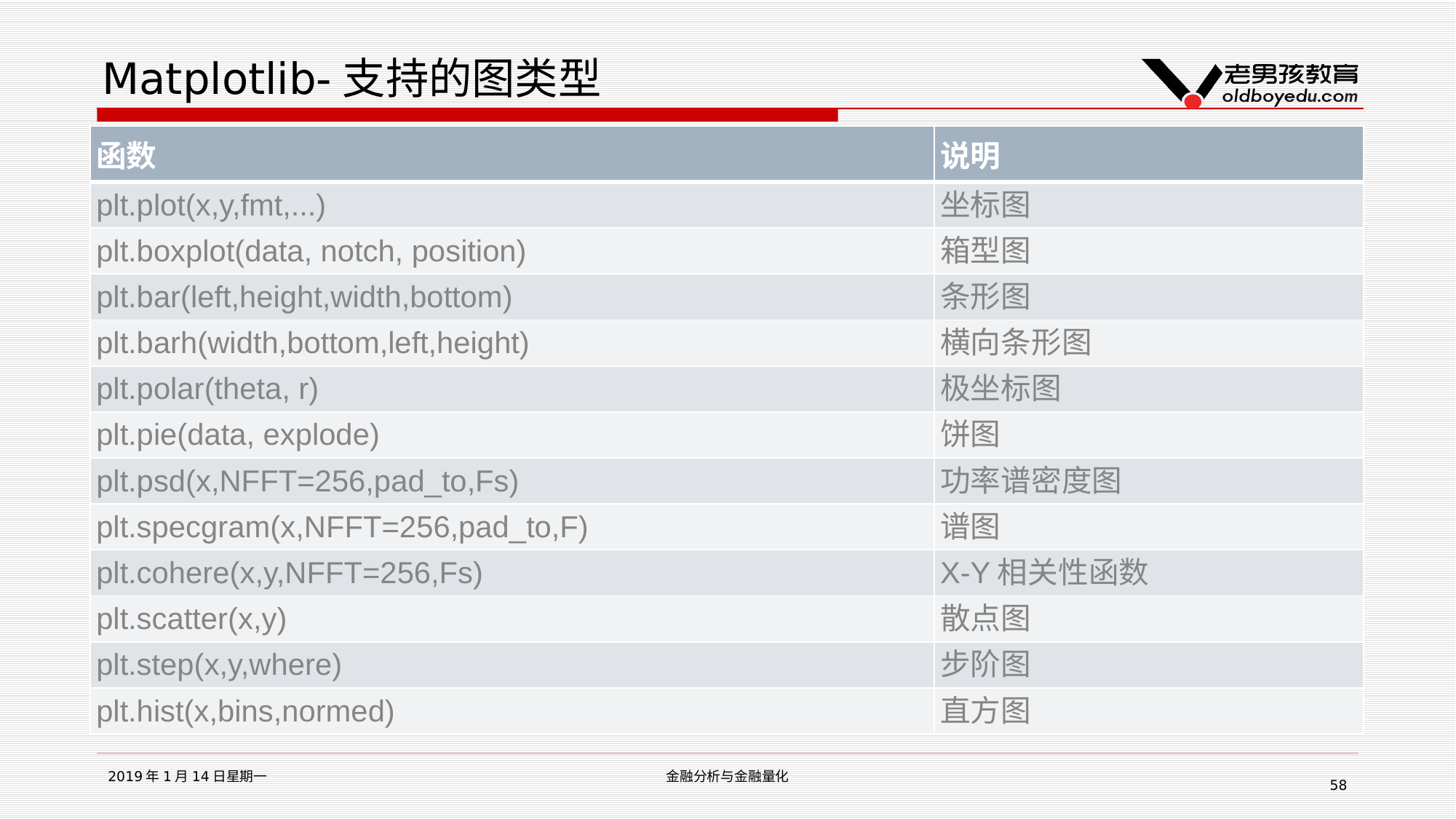

# Matplotlib-支持的图类型
| 函数 | 说明 |
| --- | --- |
| plt.plot(x,y,fmt,...) | 坐标图 |
| plt.boxplot(data, notch, position) | 箱型图 |
| plt.bar(left,height,width,bottom) | 条形图 |
| plt.barh(width,bottom,left,height) | 横向条形图 |
| plt.polar(theta, r) | 极坐标图 |
| plt.pie(data, explode) | 饼图 |
| plt.psd(x,NFFT=256,pad\_to,Fs) | 功率谱密度图 |
| plt.specgram(x,NFFT=256,pad\_to,F) | 谱图 |
| plt.cohere(x,y,NFFT=256,Fs) | X-Y相关性函数 |
| plt.scatter(x,y) | 散点图 |
| plt.step(x,y,where) | 步阶图 |
| plt.hist(x,bins,normed) | 直方图 |
2019年1月14日星期一
金融分析与金融量化
58